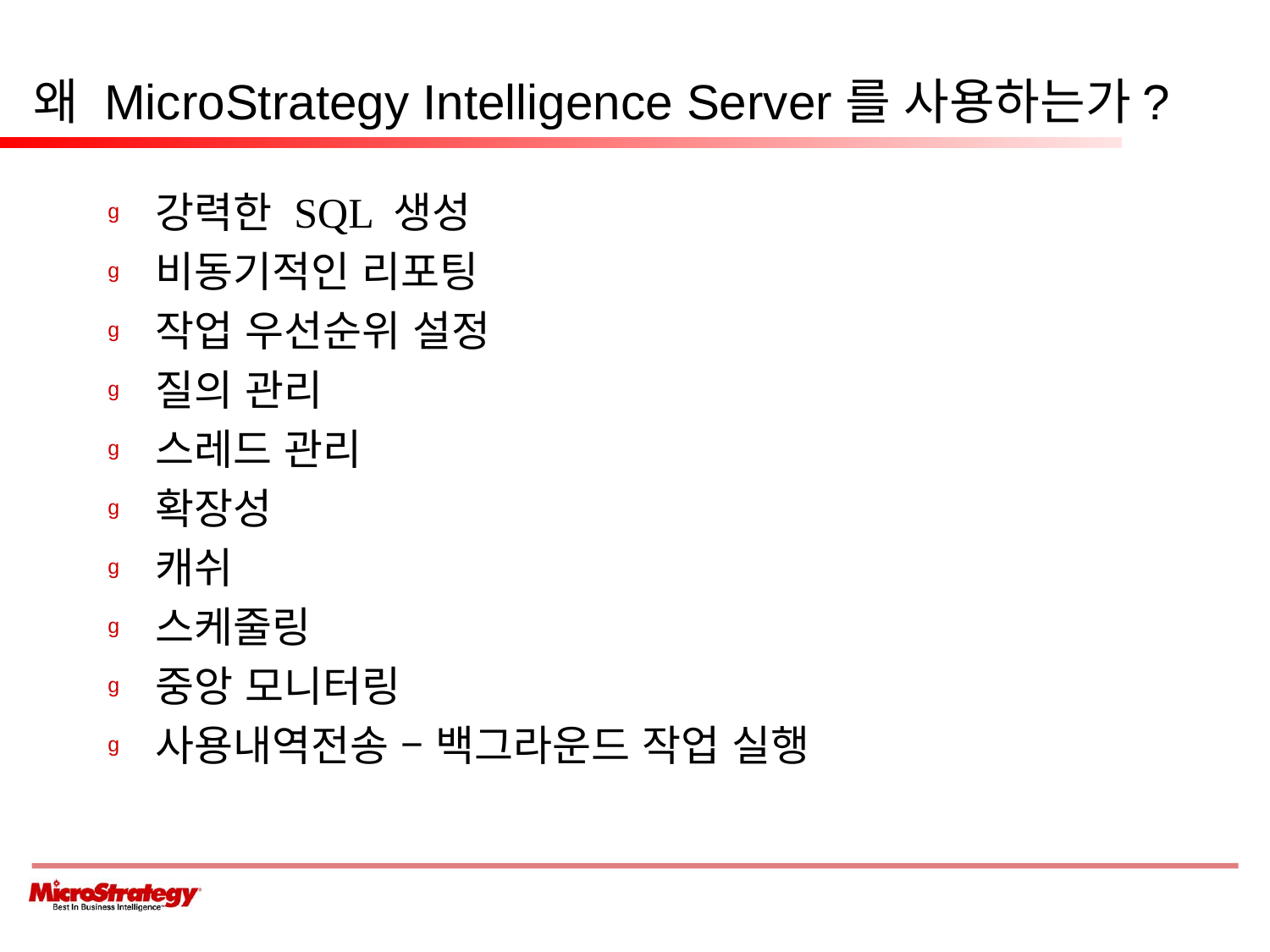

# 왜 MicroStrategy Intelligence Server를 사용하는가?
강력한 SQL 생성
비동기적인 리포팅
작업 우선순위 설정
질의 관리
스레드 관리
확장성
캐쉬
스케줄링
중앙 모니터링
사용내역전송 – 백그라운드 작업 실행